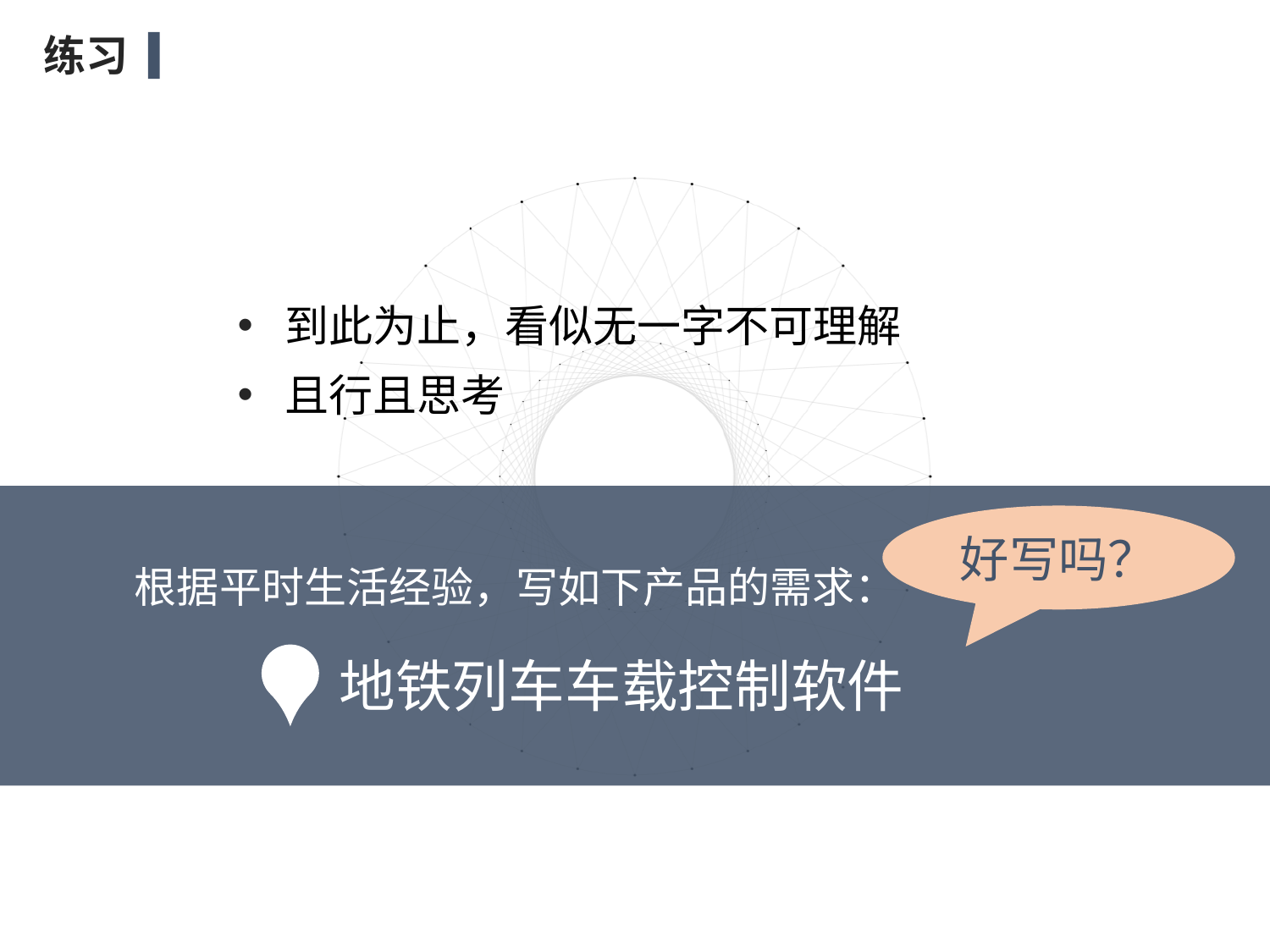

练习

到此为止，看似无一字不可理解
且行且思考

好写吗？
根据平时生活经验，写如下产品的需求：

地铁列车车载控制软件